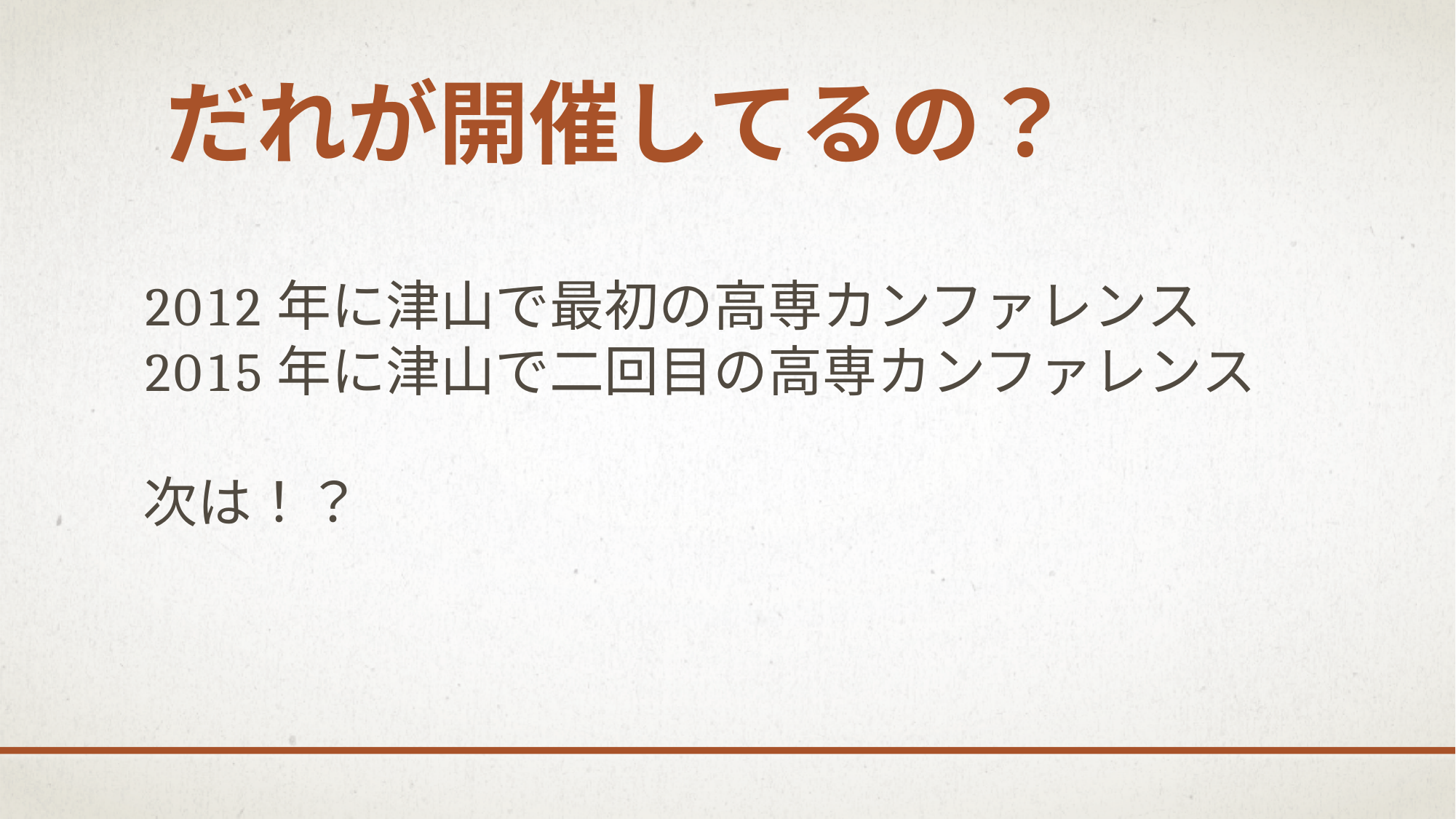

# だれが開催してるの？
2012年に津山で最初の高専カンファレンス
2015年に津山で二回目の高専カンファレンス

次は！？